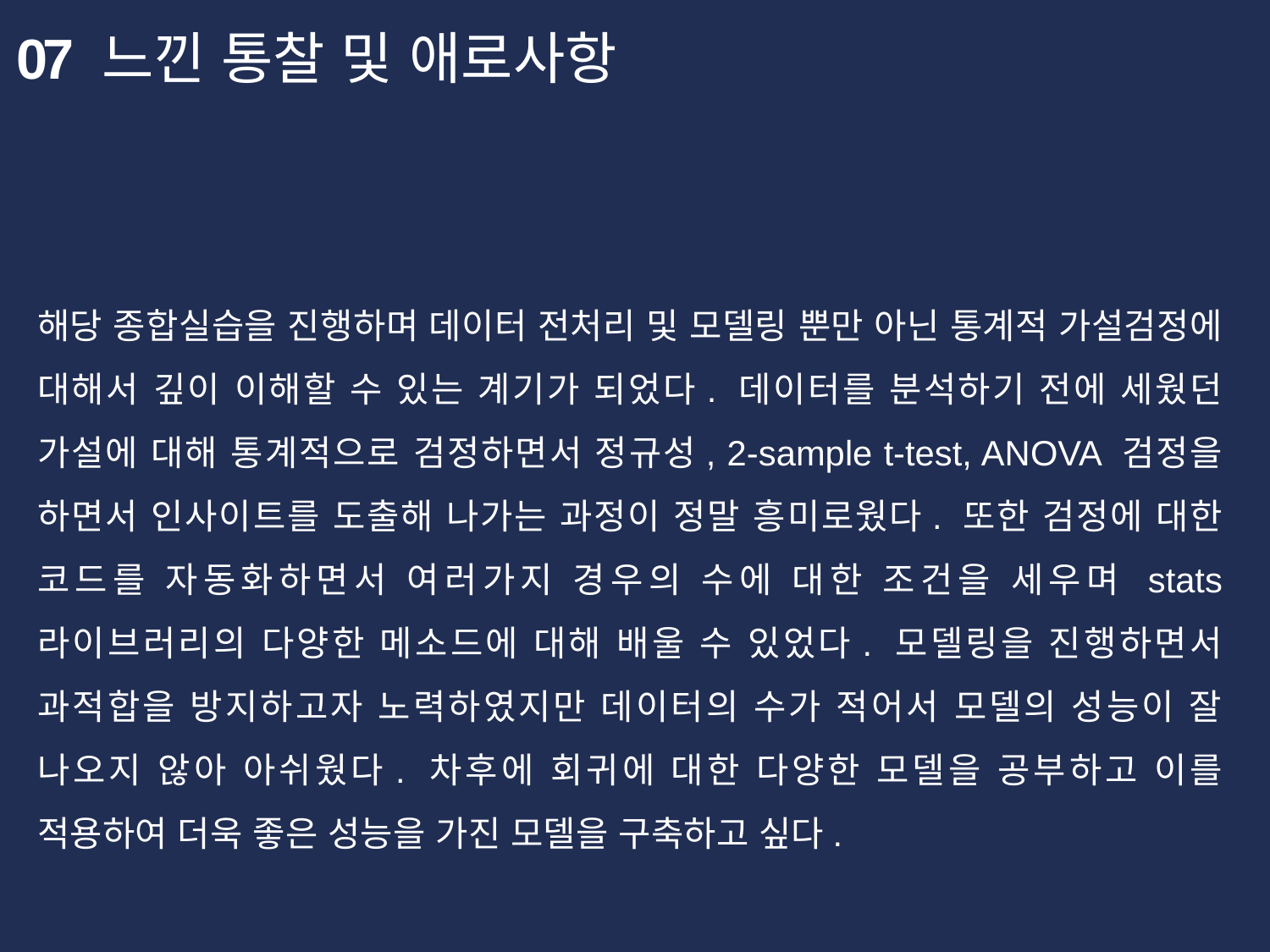

07
느낀 통찰 및 애로사항
해당 종합실습을 진행하며 데이터 전처리 및 모델링 뿐만 아닌 통계적 가설검정에 대해서 깊이 이해할 수 있는 계기가 되었다. 데이터를 분석하기 전에 세웠던 가설에 대해 통계적으로 검정하면서 정규성, 2-sample t-test, ANOVA 검정을 하면서 인사이트를 도출해 나가는 과정이 정말 흥미로웠다. 또한 검정에 대한 코드를 자동화하면서 여러가지 경우의 수에 대한 조건을 세우며 stats 라이브러리의 다양한 메소드에 대해 배울 수 있었다. 모델링을 진행하면서 과적합을 방지하고자 노력하였지만 데이터의 수가 적어서 모델의 성능이 잘 나오지 않아 아쉬웠다. 차후에 회귀에 대한 다양한 모델을 공부하고 이를 적용하여 더욱 좋은 성능을 가진 모델을 구축하고 싶다.